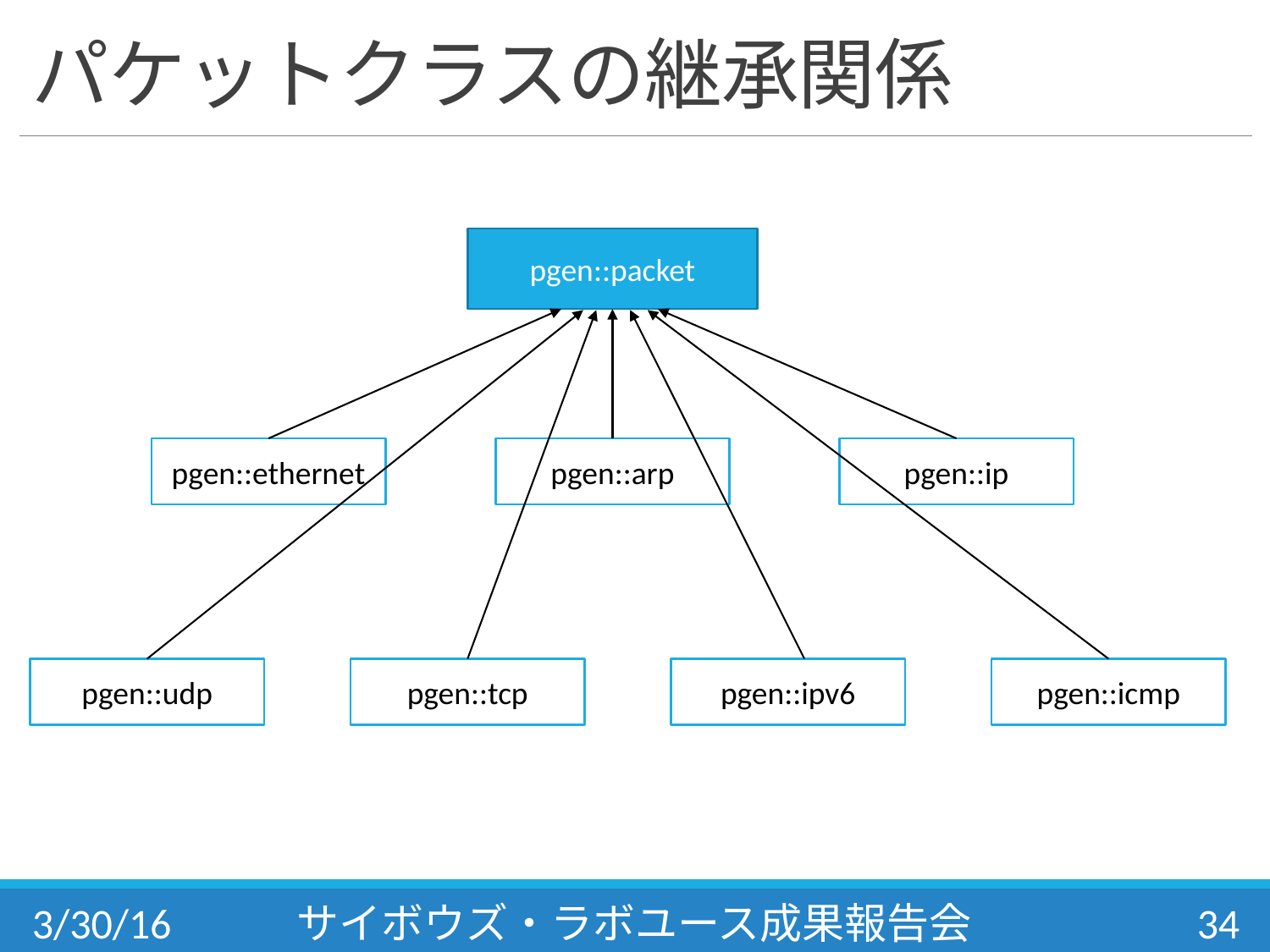

# パケットクラスの継承関係
pgen::packet
pgen::ethernet
pgen::arp
pgen::ip
pgen::udp
pgen::tcp
pgen::ipv6
pgen::icmp
3/30/16
サイボウズ・ラボユース成果報告会
34